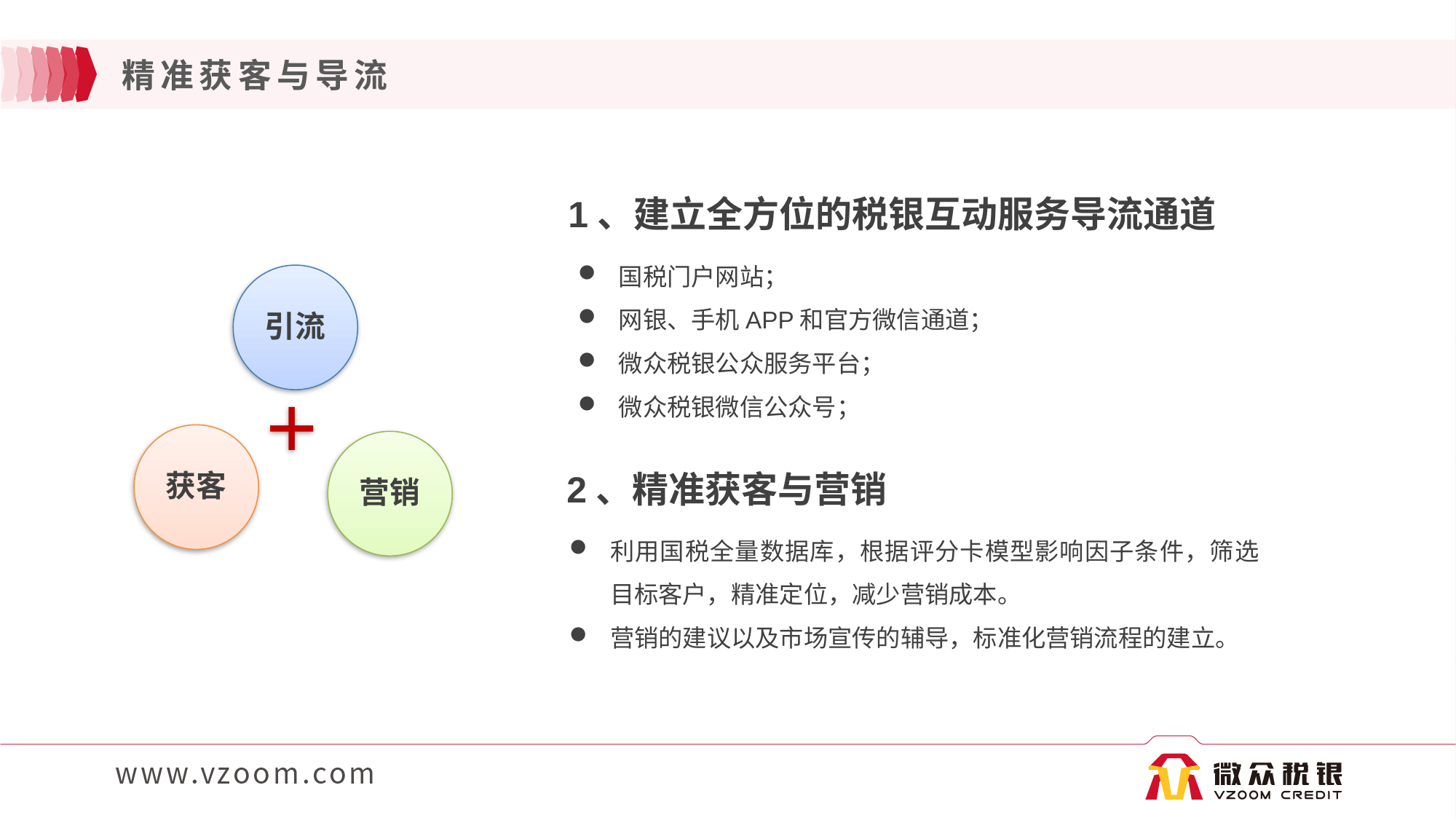

# 精准获客与导流
1、建立全方位的税银互动服务导流通道
国税门户网站；
网银、手机APP和官方微信通道；
微众税银公众服务平台；
微众税银微信公众号；
引流
＋
获客
营销
2、精准获客与营销
利用国税全量数据库，根据评分卡模型影响因子条件，筛选目标客户，精准定位，减少营销成本。
营销的建议以及市场宣传的辅导，标准化营销流程的建立。